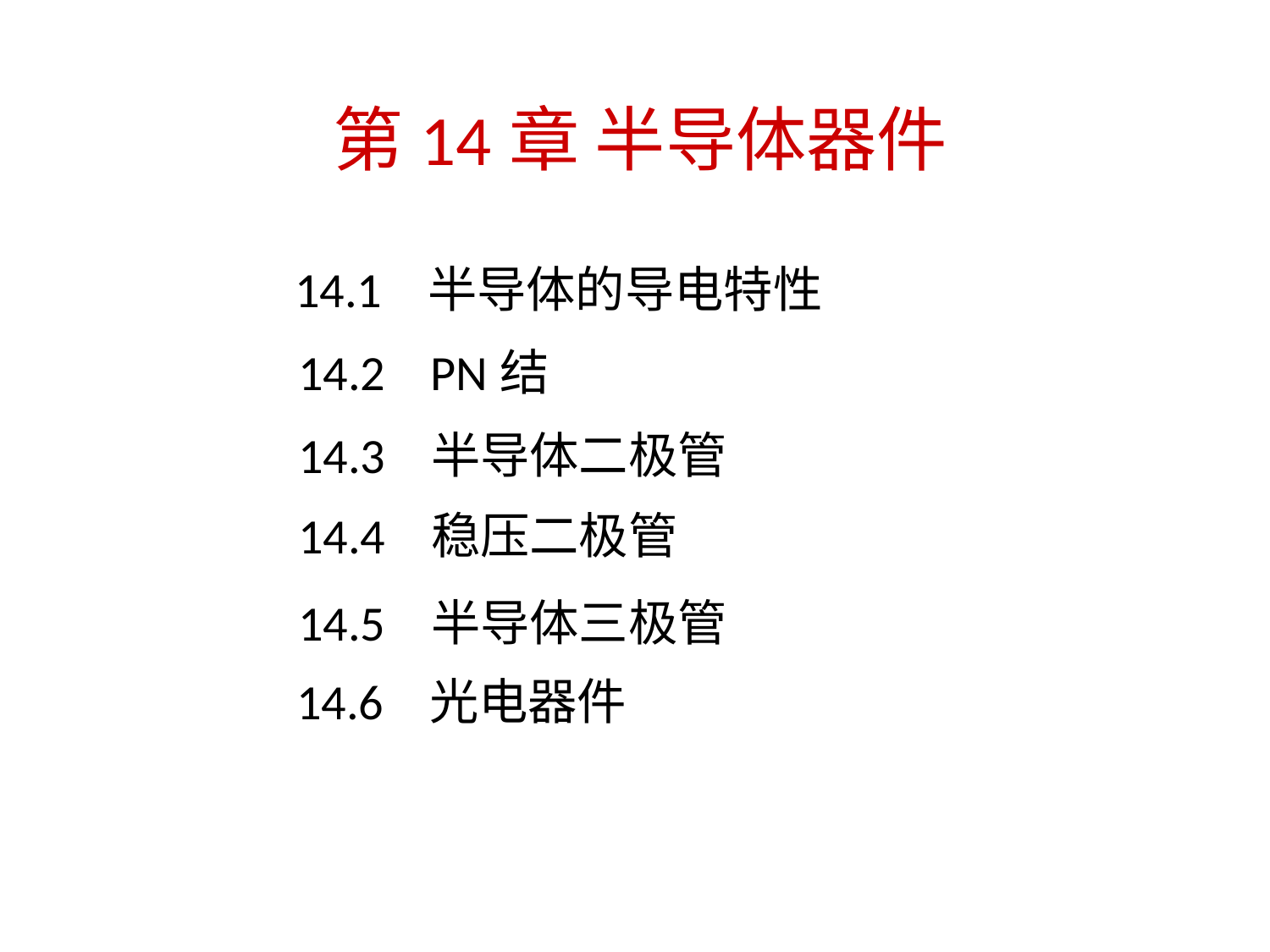

第14章 半导体器件
14.1   半导体的导电特性
14.2    PN结
14.3   半导体二极管
14.4   稳压二极管
14.5   半导体三极管
14.6   光电器件